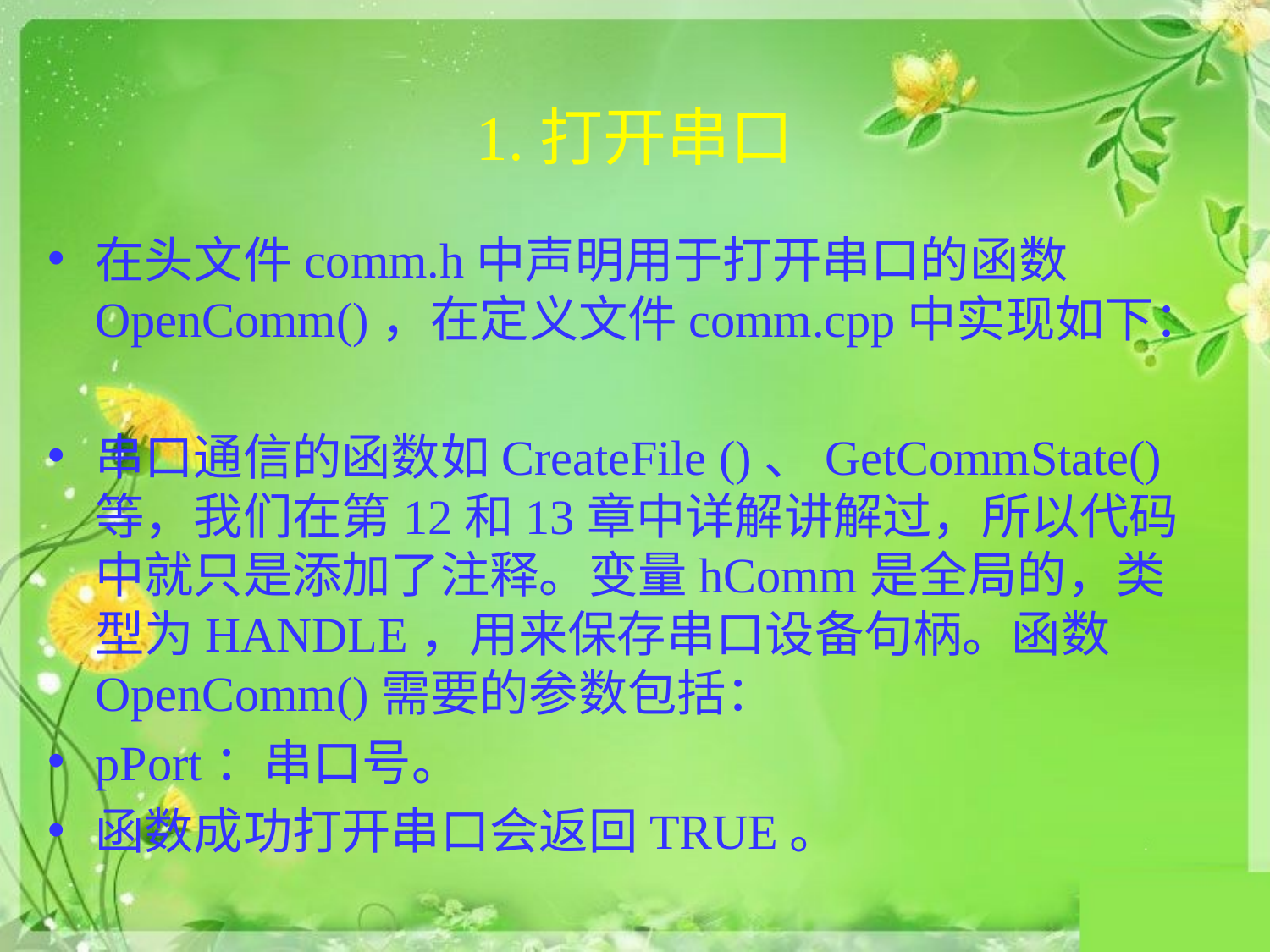

# 1.打开串口
在头文件comm.h中声明用于打开串口的函数OpenComm()，在定义文件comm.cpp中实现如下：

串口通信的函数如CreateFile ()、GetCommState()等，我们在第12和13章中详解讲解过，所以代码中就只是添加了注释。变量hComm是全局的，类型为HANDLE，用来保存串口设备句柄。函数OpenComm()需要的参数包括：
pPort：串口号。
函数成功打开串口会返回TRUE。